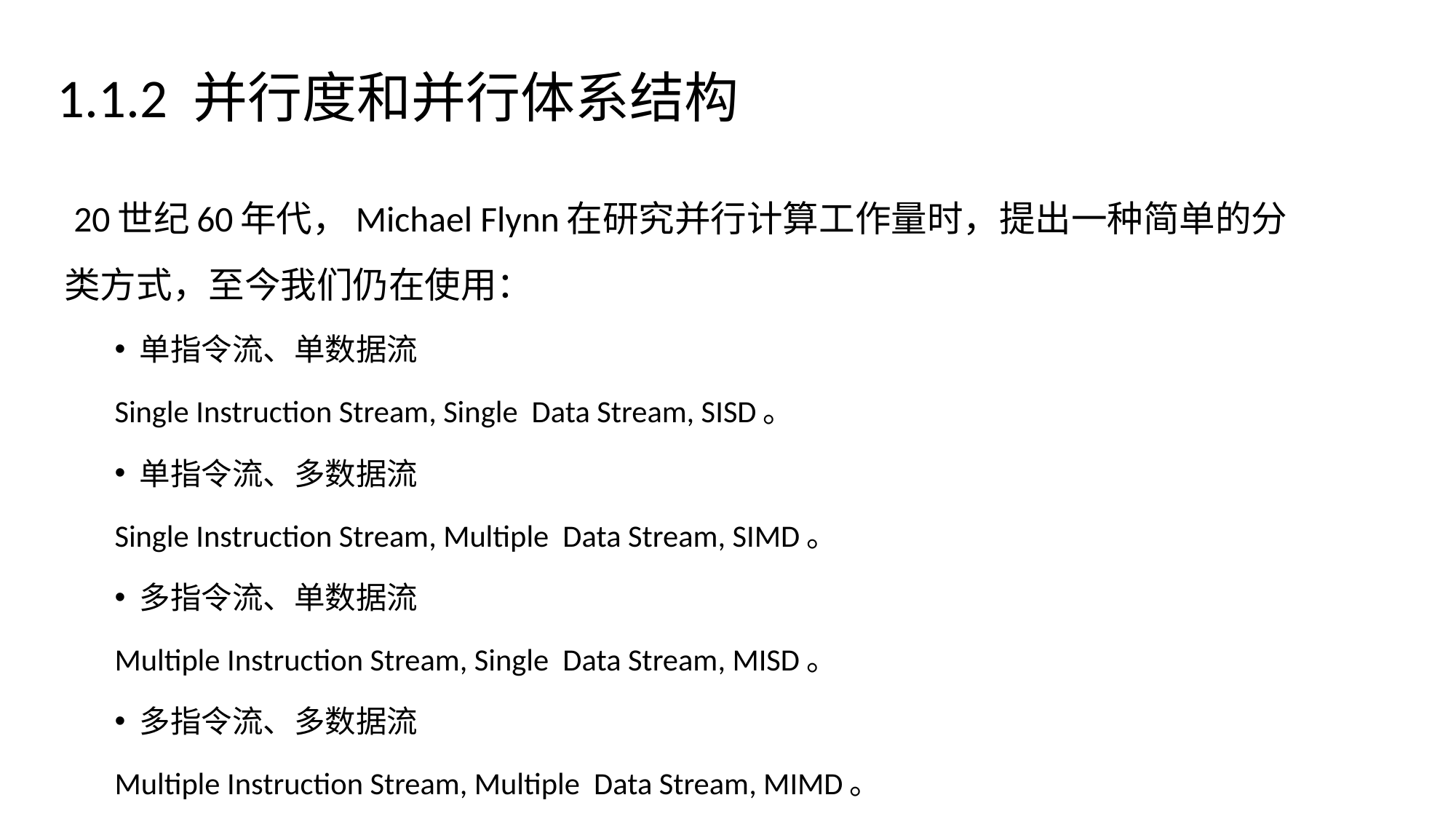

# 1.1.2 并行度和并行体系结构
 20世纪60年代，Michael Flynn在研究并行计算工作量时，提出一种简单的分类方式，至今我们仍在使用：
单指令流、单数据流
Single Instruction Stream, Single  Data Stream, SISD。
单指令流、多数据流
Single Instruction Stream, Multiple  Data Stream, SIMD。
多指令流、单数据流
Multiple Instruction Stream, Single  Data Stream, MISD。
多指令流、多数据流
Multiple Instruction Stream, Multiple  Data Stream, MIMD。